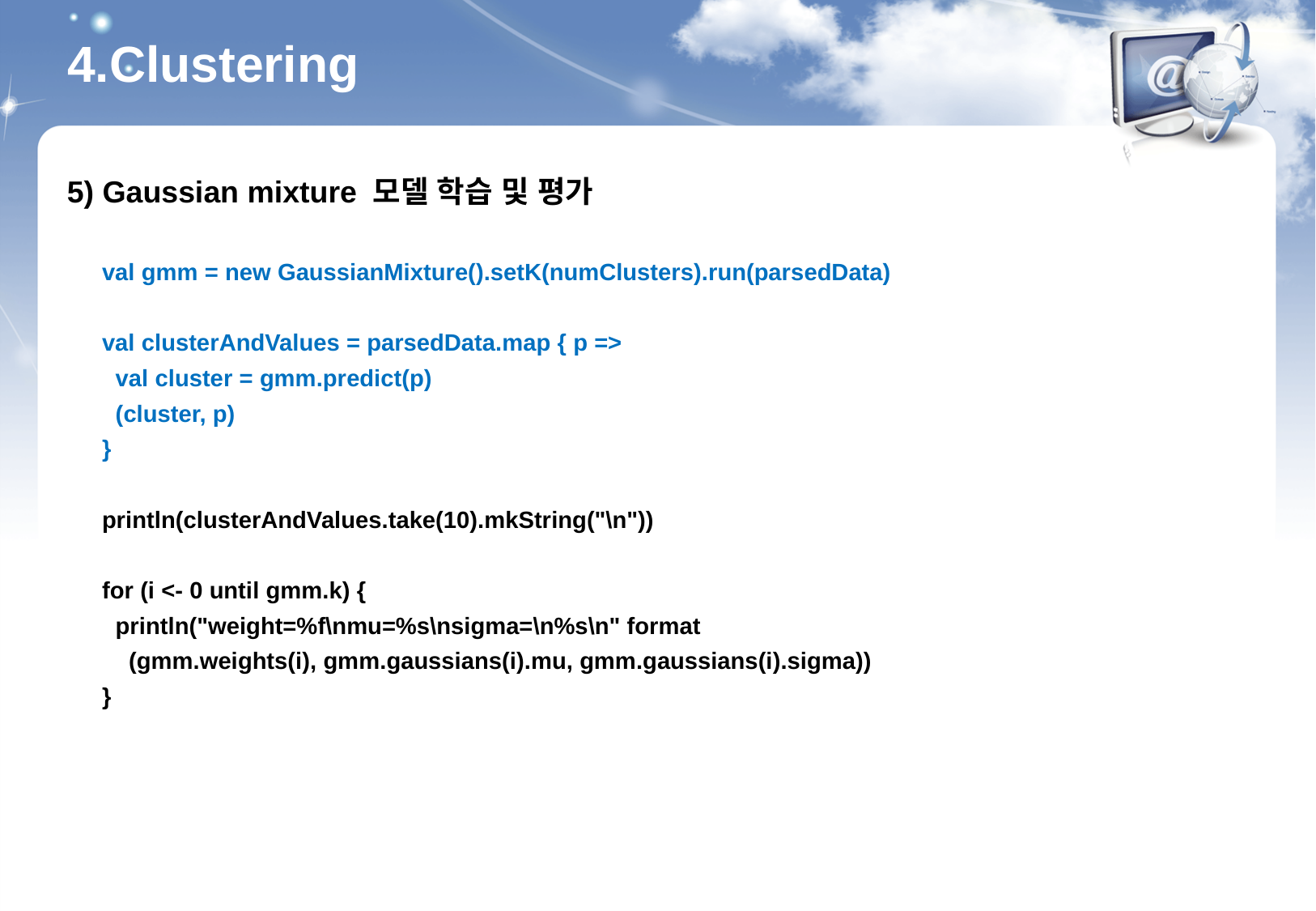

4.Clustering
5) Gaussian mixture 모델 학습 및 평가

val gmm = new GaussianMixture().setK(numClusters).run(parsedData)

val clusterAndValues = parsedData.map { p =>
  val cluster = gmm.predict(p)
  (cluster, p)
}

println(clusterAndValues.take(10).mkString("\n"))

for (i <- 0 until gmm.k) {
  println("weight=%f\nmu=%s\nsigma=\n%s\n" format
    (gmm.weights(i), gmm.gaussians(i).mu, gmm.gaussians(i).sigma))
}